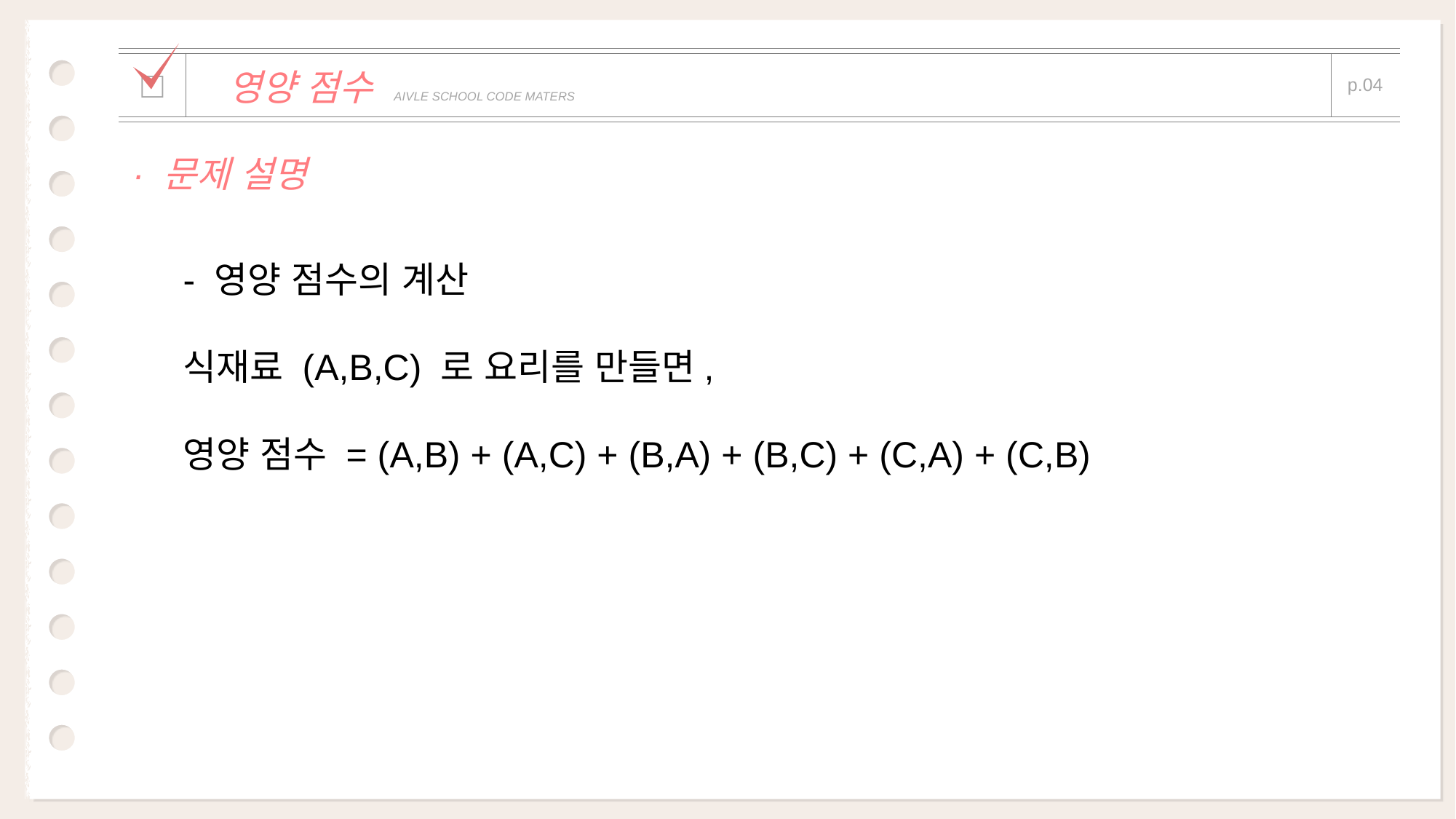

|  |  |  |
| --- | --- | --- |
| □ | 영양 점수 AIVLE SCHOOL CODE MATERS | p.04 |
|  |  |  |
· 문제 설명
- 영양 점수의 계산

식재료 (A,B,C) 로 요리를 만들면,

영양 점수 = (A,B) + (A,C) + (B,A) + (B,C) + (C,A) + (C,B)